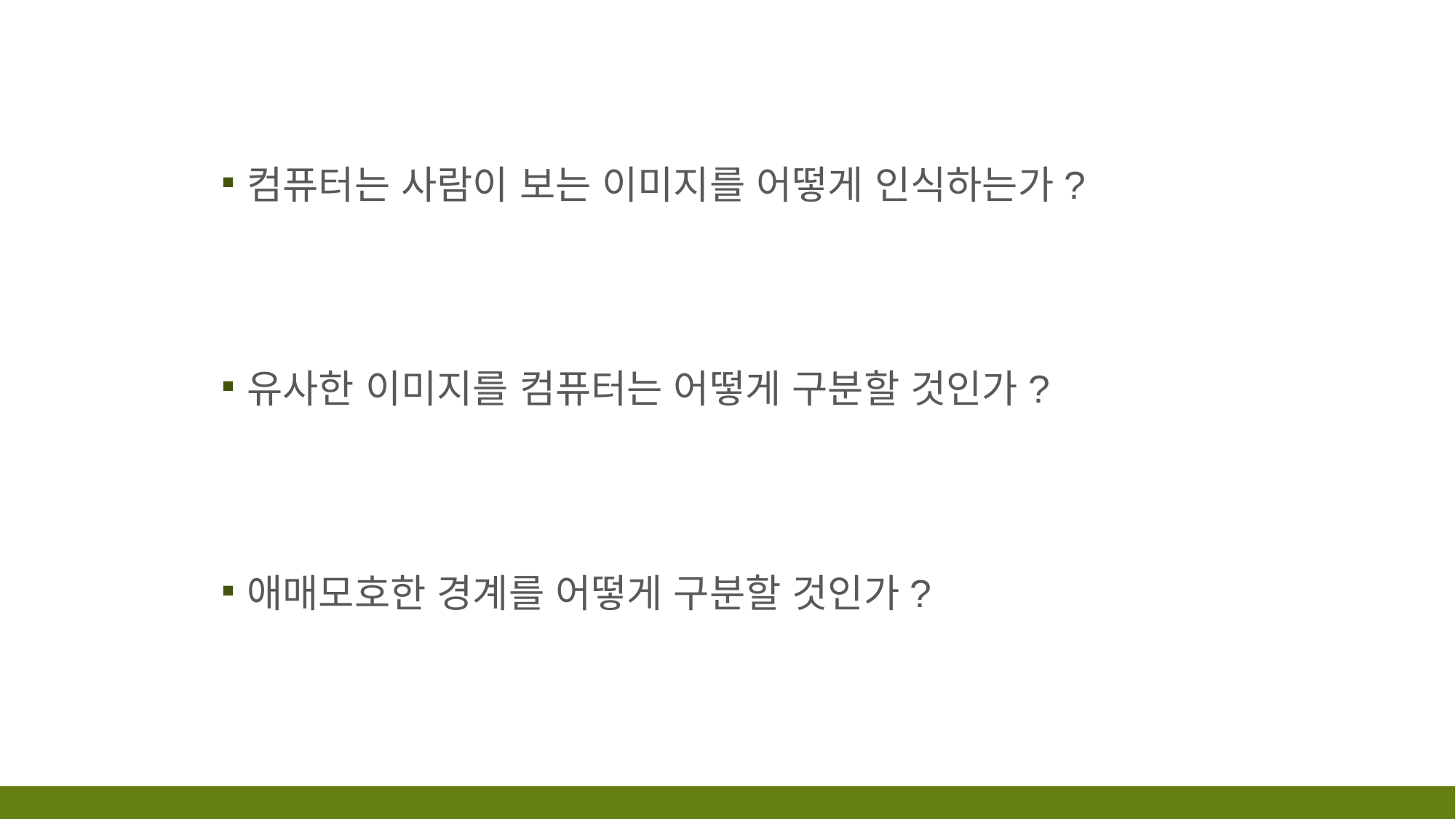

컴퓨터는 사람이 보는 이미지를 어떻게 인식하는가?

유사한 이미지를 컴퓨터는 어떻게 구분할 것인가?

애매모호한 경계를 어떻게 구분할 것인가?